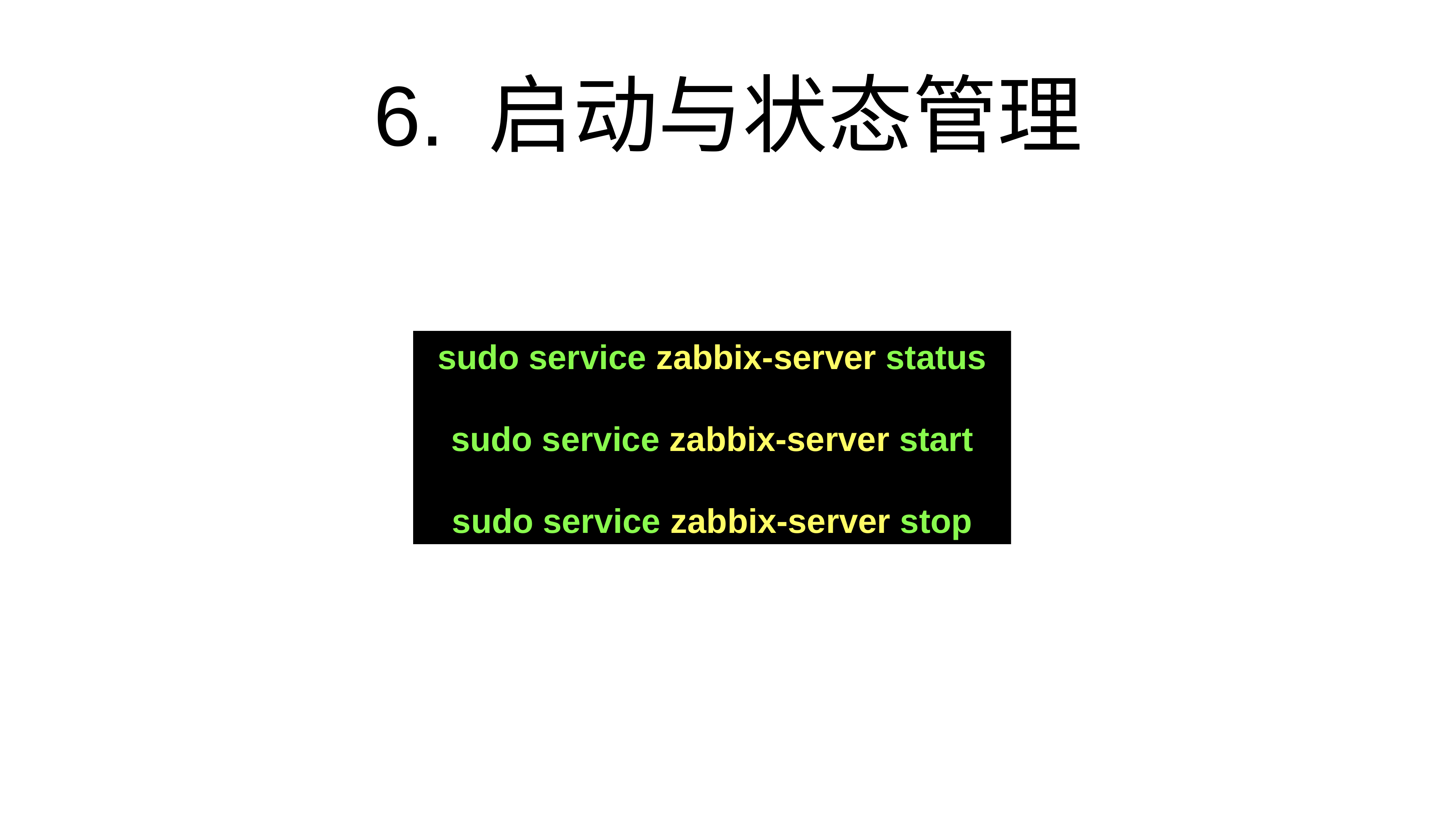

# 6. 启动与状态管理
sudo service zabbix-server status

sudo service zabbix-server start

sudo service zabbix-server stop